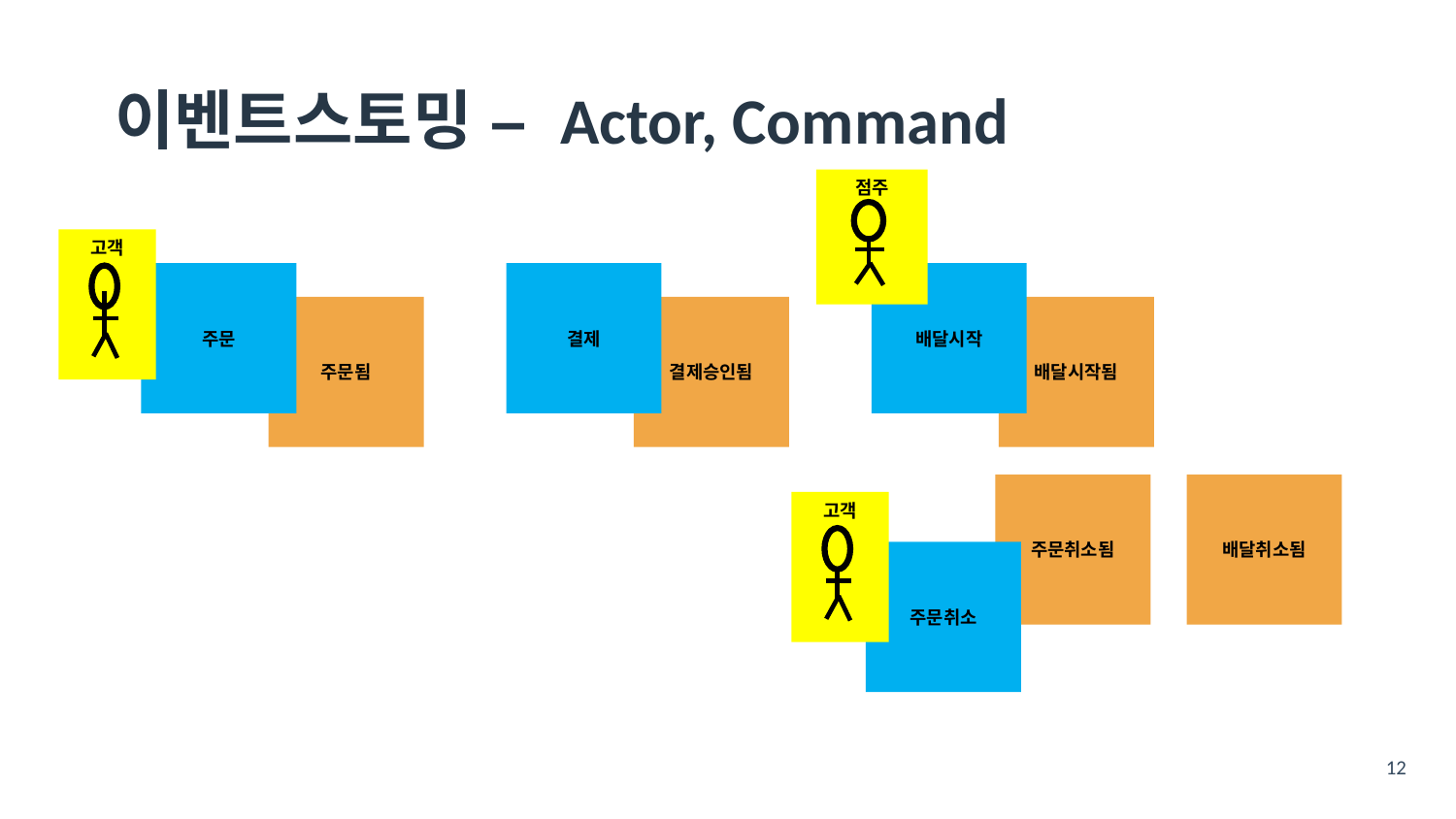

# 이벤트스토밍 – Actor, Command
점주

고객

주문
결제
배달시작
주문됨
결제승인됨
배달시작됨
주문취소됨
배달취소됨
고객

주문취소